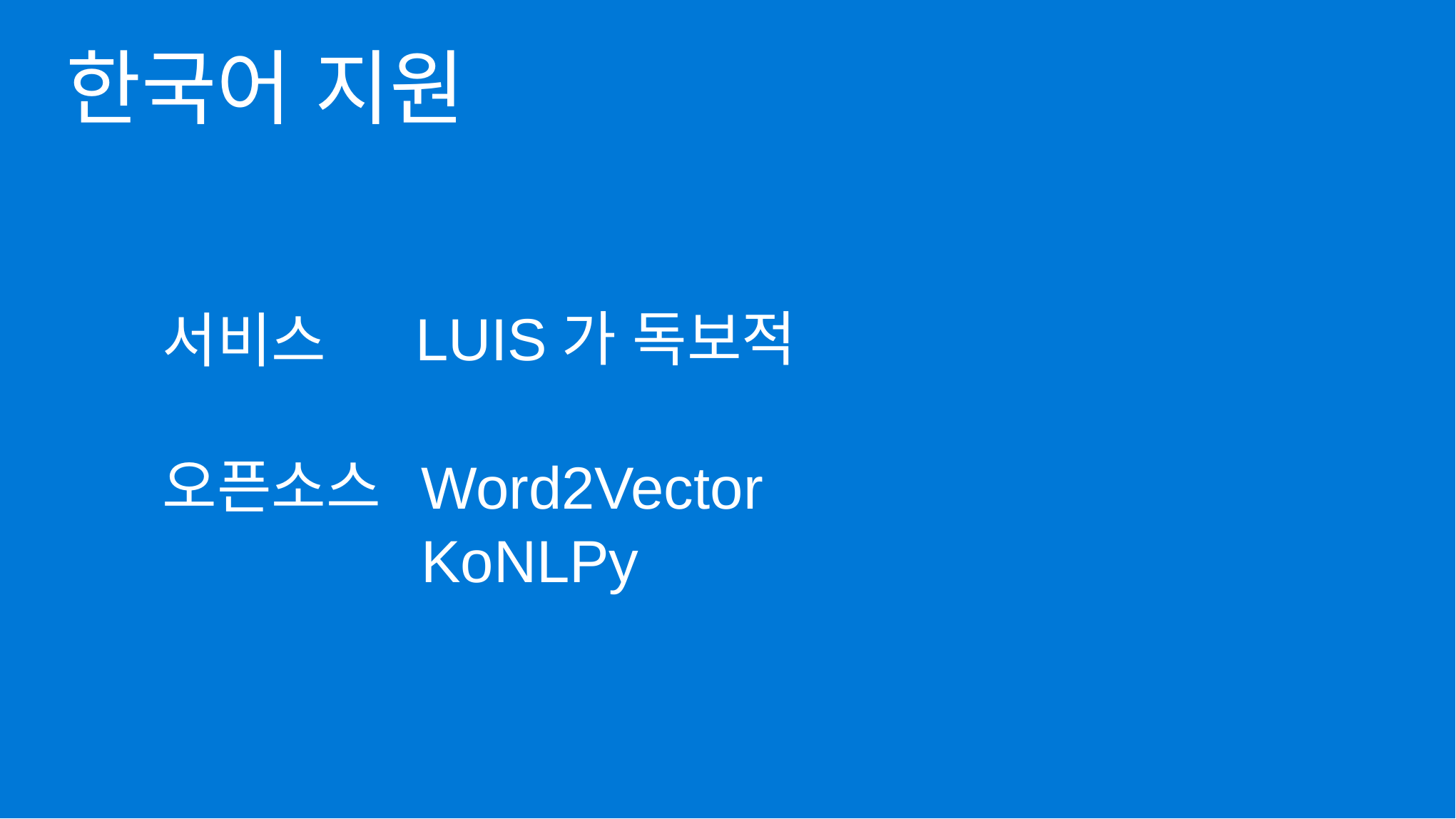

한국어 지원
LUIS가 독보적
서비스

오픈소스
Word2Vector
KoNLPy